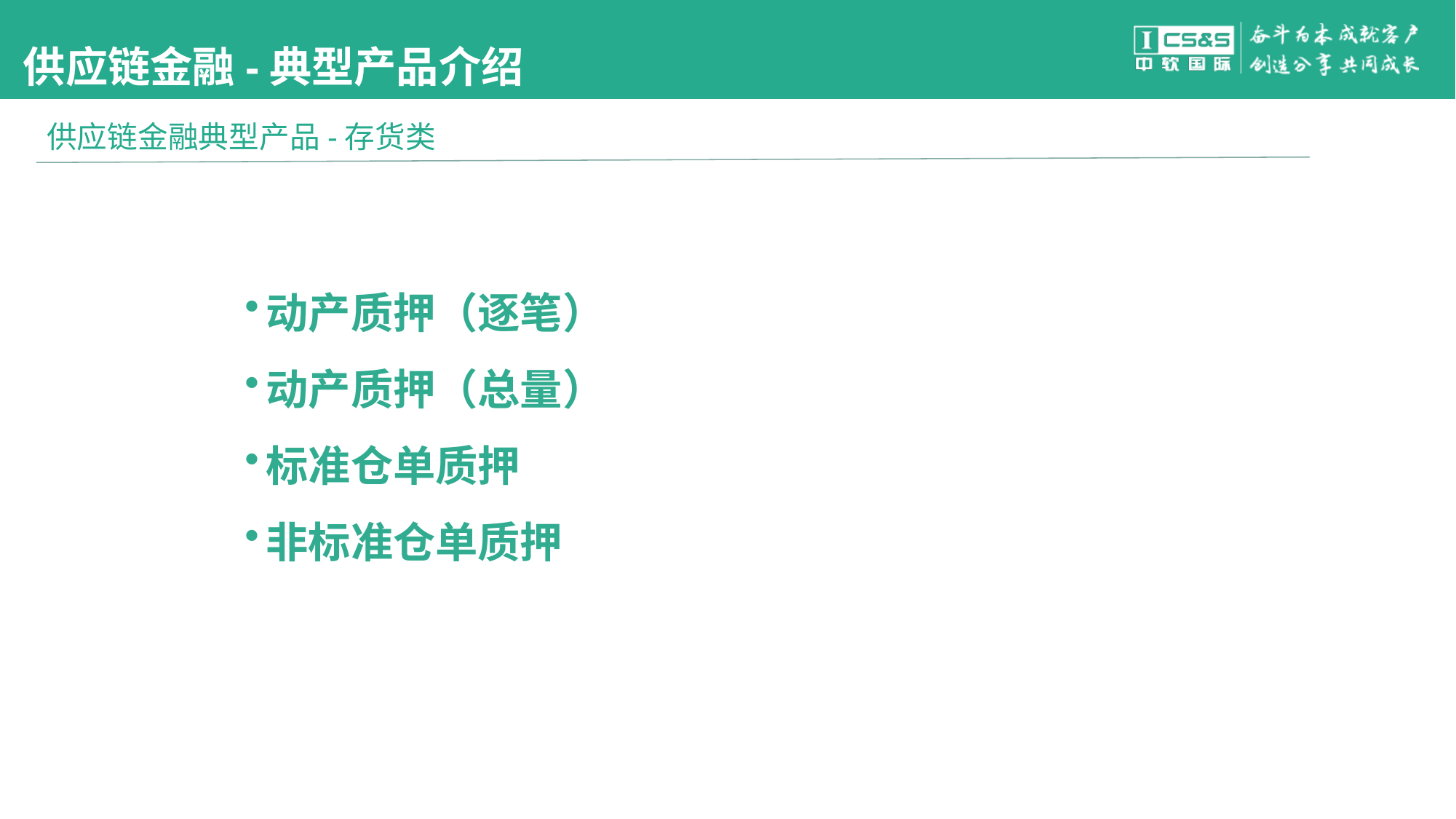

#
供应链金融-典型产品介绍
供应链金融典型产品-存货类

动产质押（逐笔）
动产质押（总量）
标准仓单质押
非标准仓单质押